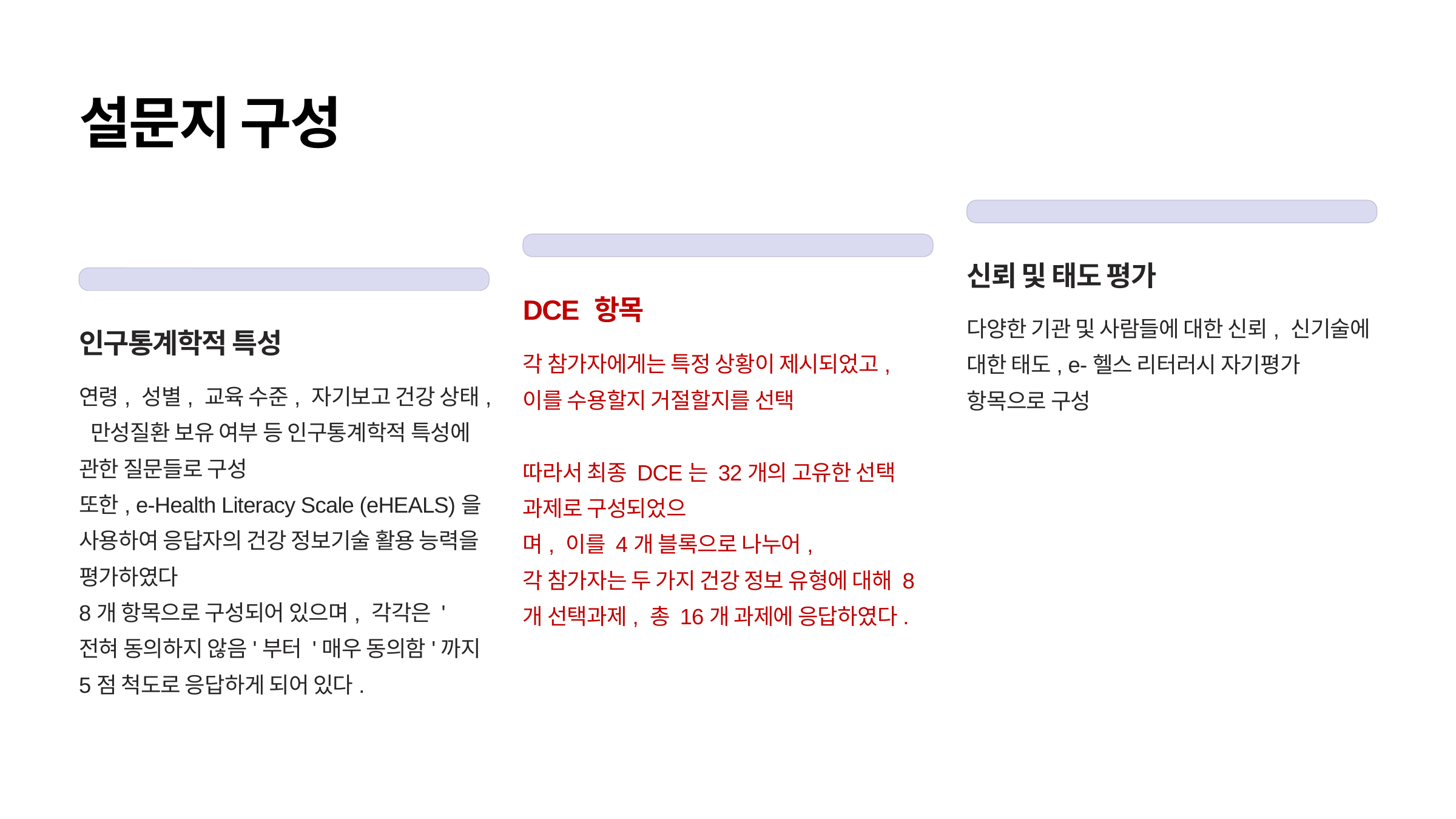

설문지 구성

신뢰 및 태도 평가

DCE 항목
다양한 기관 및 사람들에 대한 신뢰, 신기술에 대한 태도, e-헬스 리터러시 자기평가
항목으로 구성
인구통계학적 특성
각 참가자에게는 특정 상황이 제시되었고, 이를 수용할지 거절할지를 선택
따라서 최종 DCE는 32개의 고유한 선택 과제로 구성되었으
며, 이를 4개 블록으로 나누어,
각 참가자는 두 가지 건강 정보 유형에 대해 8개 선택과제, 총 16개 과제에 응답하였다.
연령, 성별, 교육 수준, 자기보고 건강 상태, 만성질환 보유 여부 등 인구통계학적 특성에 관한 질문들로 구성
또한, e-Health Literacy Scale (eHEALS)을 사용하여 응답자의 건강 정보기술 활용 능력을 평가하였다
8개 항목으로 구성되어 있으며, 각각은 '전혀 동의하지 않음'부터 '매우 동의함'까지 5점 척도로 응답하게 되어 있다.